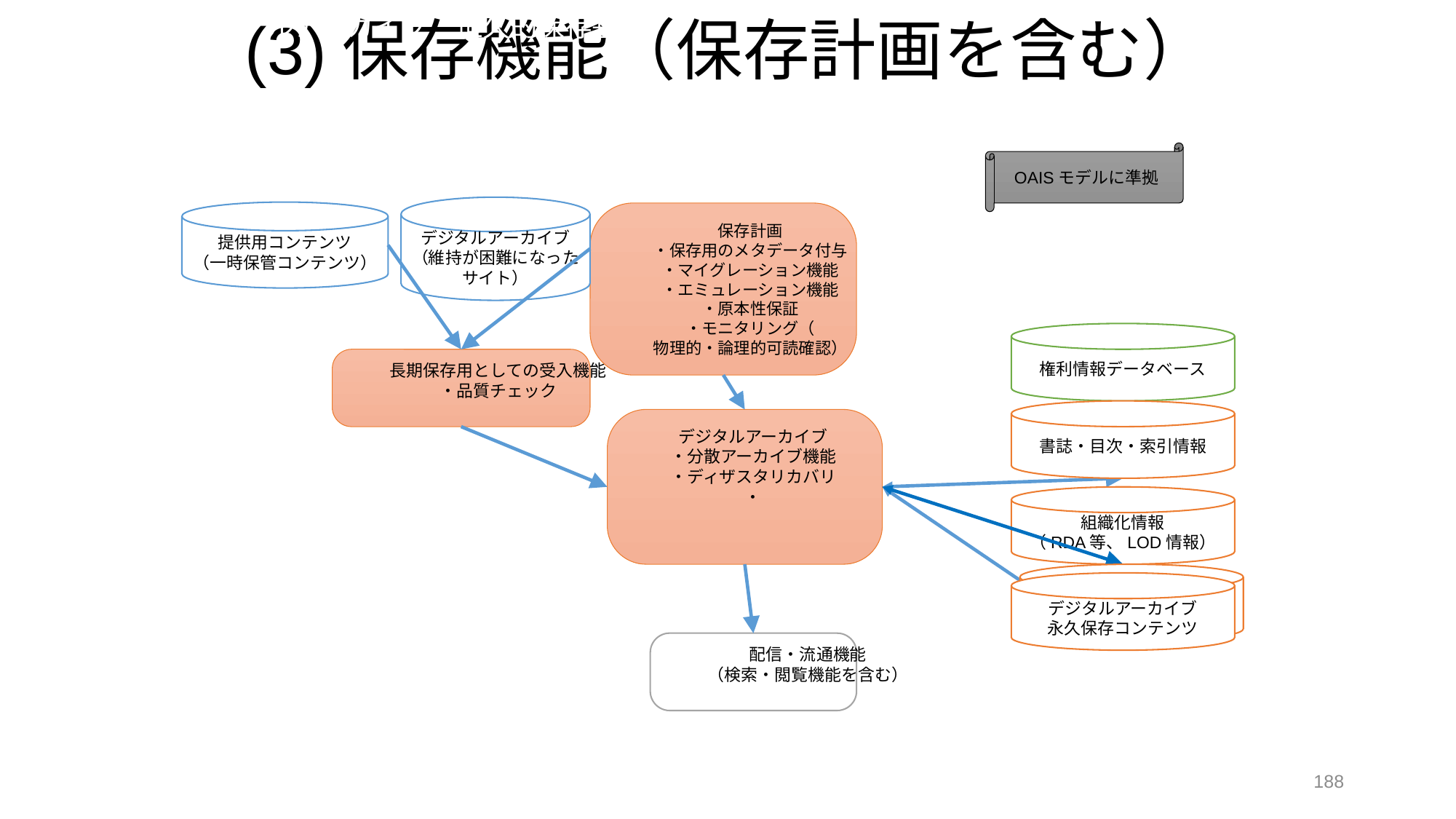

# (3)保存機能（保存計画を含む）
ナショナルアーカイブ　恒久的保存基盤
OAISモデルに準拠
デジタルアーカイブ
（維持が困難になったサイト）
提供用コンテンツ
（一時保管コンテンツ）
保存計画
・保存用のメタデータ付与
・マイグレーション機能
・エミュレーション機能
・原本性保証
・モニタリング（
物理的・論理的可読確認）
権利情報データベース
長期保存用としての受入機能
・品質チェック
書誌・目次・索引情報
デジタルアーカイブ
・分散アーカイブ機能
・ディザスタリカバリ
・

組織化情報
（RDA等、LOD情報）
デジタルアーカイブ
永久保存コンテンツ
デジタルアーカイブ
永久保存コンテンツ
配信・流通機能
（検索・閲覧機能を含む）

188